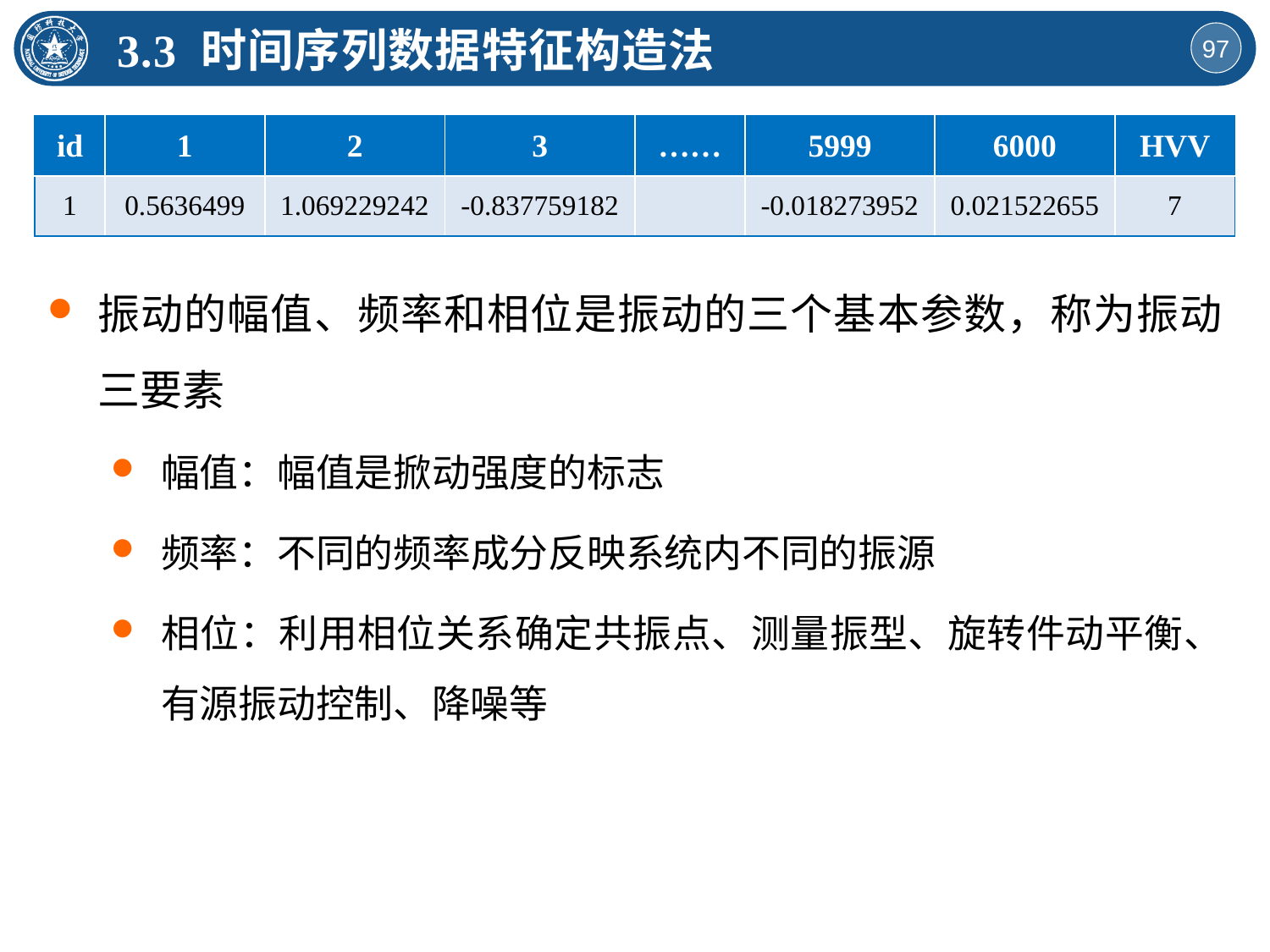

3.3 时间序列数据特征构造法
| id | 1 | 2 | 3 | …… | 5999 | 6000 | HVV |
| --- | --- | --- | --- | --- | --- | --- | --- |
| 1 | 0.5636499 | 1.069229242 | -0.837759182 |  | -0.018273952 | 0.021522655 | 7 |
振动的幅值、频率和相位是振动的三个基本参数，称为振动三要素
幅值：幅值是掀动强度的标志
频率：不同的频率成分反映系统内不同的振源
相位：利用相位关系确定共振点、测量振型、旋转件动平衡、有源振动控制、降噪等